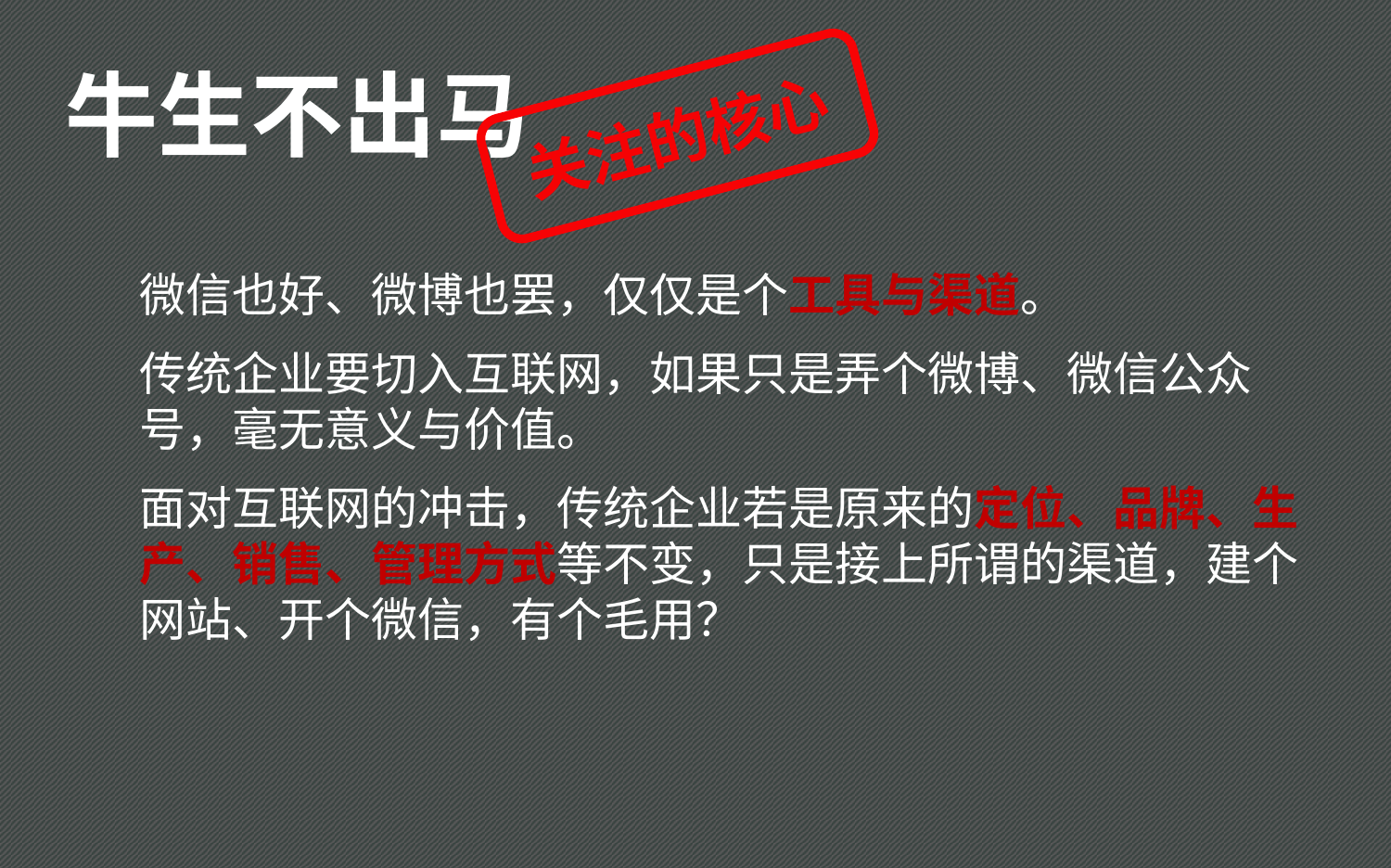

牛生不出马
关注的核心
微信也好、微博也罢，仅仅是个工具与渠道。
传统企业要切入互联网，如果只是弄个微博、微信公众号，毫无意义与价值。
面对互联网的冲击，传统企业若是原来的定位、品牌、生产、销售、管理方式等不变，只是接上所谓的渠道，建个网站、开个微信，有个毛用？